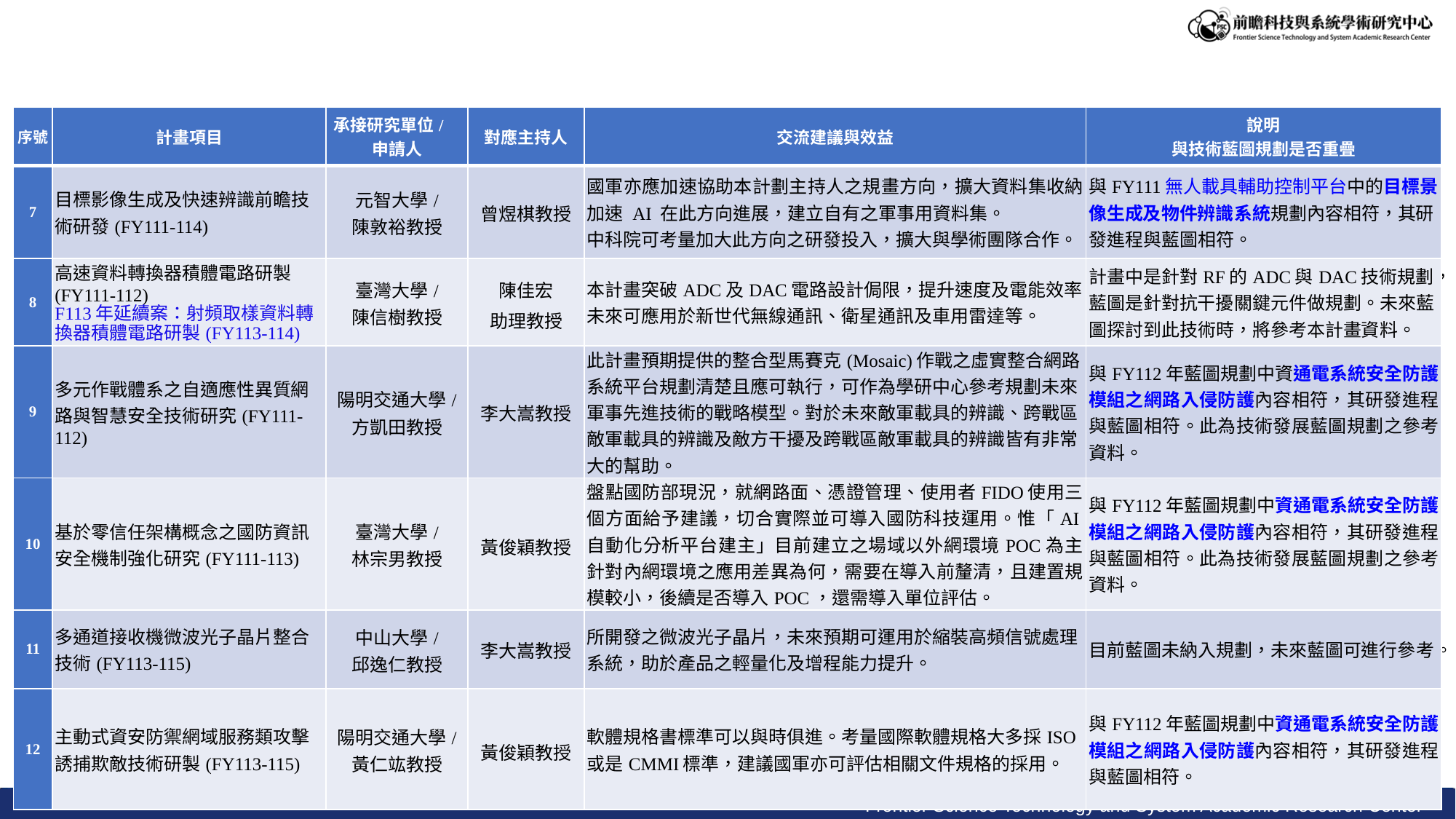

| 序號 | 計畫項目 | 承接研究單位/ 申請人 | 對應主持人 | 交流建議與效益 | 說明 與技術藍圖規劃是否重疊 |
| --- | --- | --- | --- | --- | --- |
| 7 | 目標影像生成及快速辨識前瞻技術研發(FY111-114) | 元智大學/ 陳敦裕教授 | 曾煜棋教授 | 國軍亦應加速協助本計劃主持人之規畫方向，擴大資料集收納，加速 AI 在此方向進展，建立自有之軍事用資料集。 中科院可考量加大此方向之研發投入，擴大與學術團隊合作。 | 與FY111無人載具輔助控制平台中的目標景像生成及物件辨識系統規劃內容相符，其研發進程與藍圖相符。 |
| 8 | 高速資料轉換器積體電路研製(FY111-112) F113年延續案：射頻取樣資料轉換器積體電路研製(FY113-114) | 臺灣大學/ 陳信樹教授 | 陳佳宏 助理教授 | 本計畫突破ADC及DAC電路設計侷限，提升速度及電能效率，未來可應用於新世代無線通訊、衛星通訊及車用雷達等。 | 計畫中是針對RF的ADC與DAC技術規劃，藍圖是針對抗干擾關鍵元件做規劃。未來藍圖探討到此技術時，將參考本計畫資料。 |
| 9 | 多元作戰體系之自適應性異質網路與智慧安全技術研究(FY111-112) | 陽明交通大學/ 方凱田教授 | 李大嵩教授 | 此計畫預期提供的整合型馬賽克(Mosaic)作戰之虛實整合網路系統平台規劃清楚且應可執行，可作為學研中心參考規劃未來軍事先進技術的戰略模型。對於未來敵軍載具的辨識、跨戰區敵軍載具的辨識及敵方干擾及跨戰區敵軍載具的辨識皆有非常大的幫助。 | 與FY112年藍圖規劃中資通電系統安全防護模組之網路入侵防護內容相符，其研發進程與藍圖相符。此為技術發展藍圖規劃之參考資料。 |
| 10 | 基於零信任架構概念之國防資訊安全機制強化研究(FY111-113) | 臺灣大學/ 林宗男教授 | 黃俊穎教授 | 盤點國防部現況，就網路面、憑證管理、使用者FIDO使用三個方面給予建議，切合實際並可導入國防科技運用。惟「AI自動化分析平台建主」目前建立之場域以外網環境POC為主，針對內網環境之應用差異為何，需要在導入前釐清，且建置規模較小，後續是否導入POC，還需導入單位評估。 | 與FY112年藍圖規劃中資通電系統安全防護模組之網路入侵防護內容相符，其研發進程與藍圖相符。此為技術發展藍圖規劃之參考資料。 |
| 11 | 多通道接收機微波光子晶片整合技術(FY113-115) | 中山大學/ 邱逸仁教授 | 李大嵩教授 | 所開發之微波光子晶片，未來預期可運用於縮裝高頻信號處理系統，助於產品之輕量化及增程能力提升。 | 目前藍圖未納入規劃，未來藍圖可進行參考。 |
| 12 | 主動式資安防禦網域服務類攻擊誘捕欺敵技術研製(FY113-115) | 陽明交通大學/ 黃仁竑教授 | 黃俊穎教授 | 軟體規格書標準可以與時俱進。考量國際軟體規格大多採ISO 或是CMMI標準，建議國軍亦可評估相關文件規格的採用。 | 與FY112年藍圖規劃中資通電系統安全防護模組之網路入侵防護內容相符，其研發進程與藍圖相符。 |